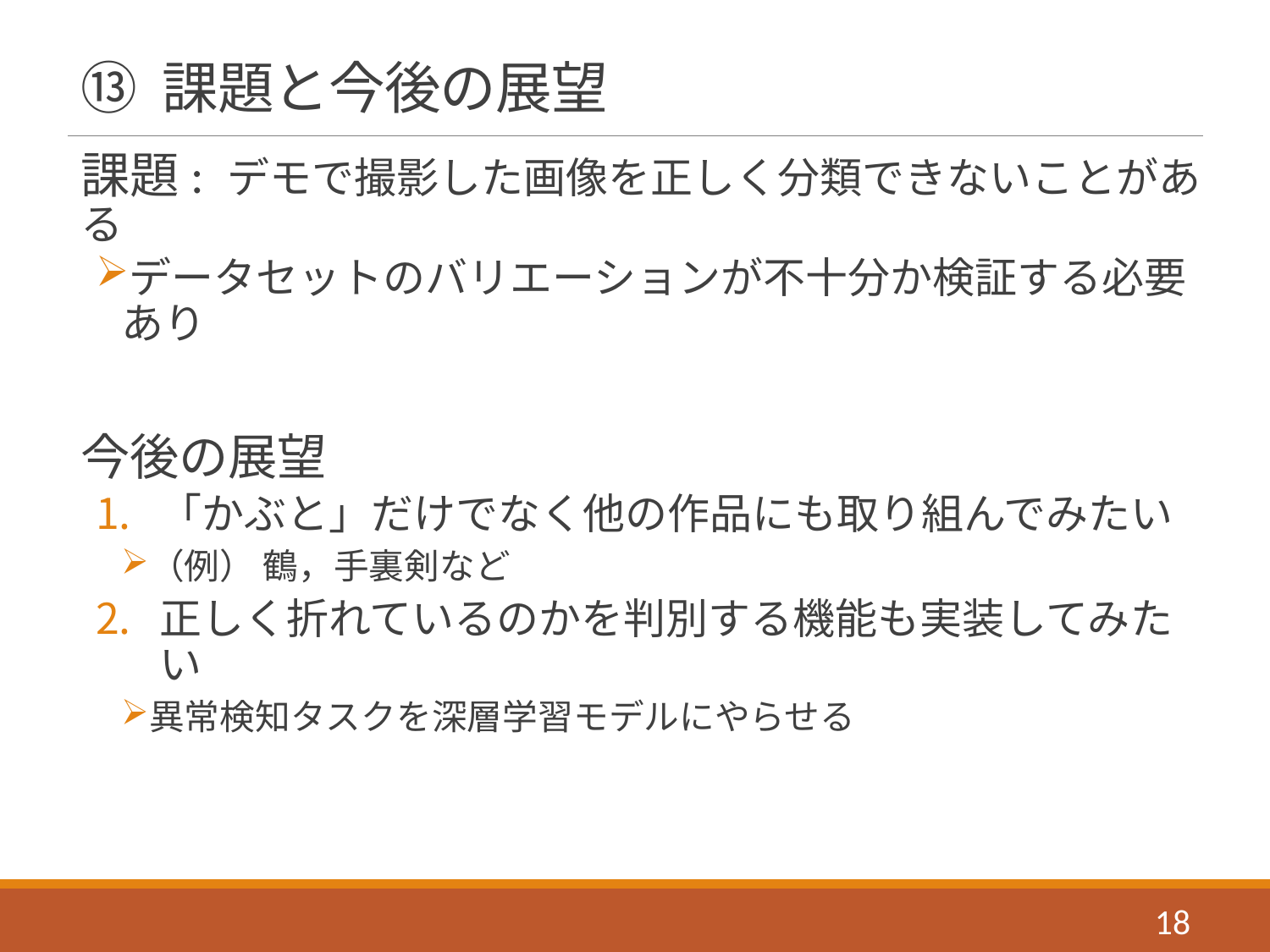

# ⑬ 課題と今後の展望
課題: デモで撮影した画像を正しく分類できないことがある
データセットのバリエーションが不十分か検証する必要あり

今後の展望
「かぶと」だけでなく他の作品にも取り組んでみたい
（例） 鶴，手裏剣など
正しく折れているのかを判別する機能も実装してみたい
異常検知タスクを深層学習モデルにやらせる
18